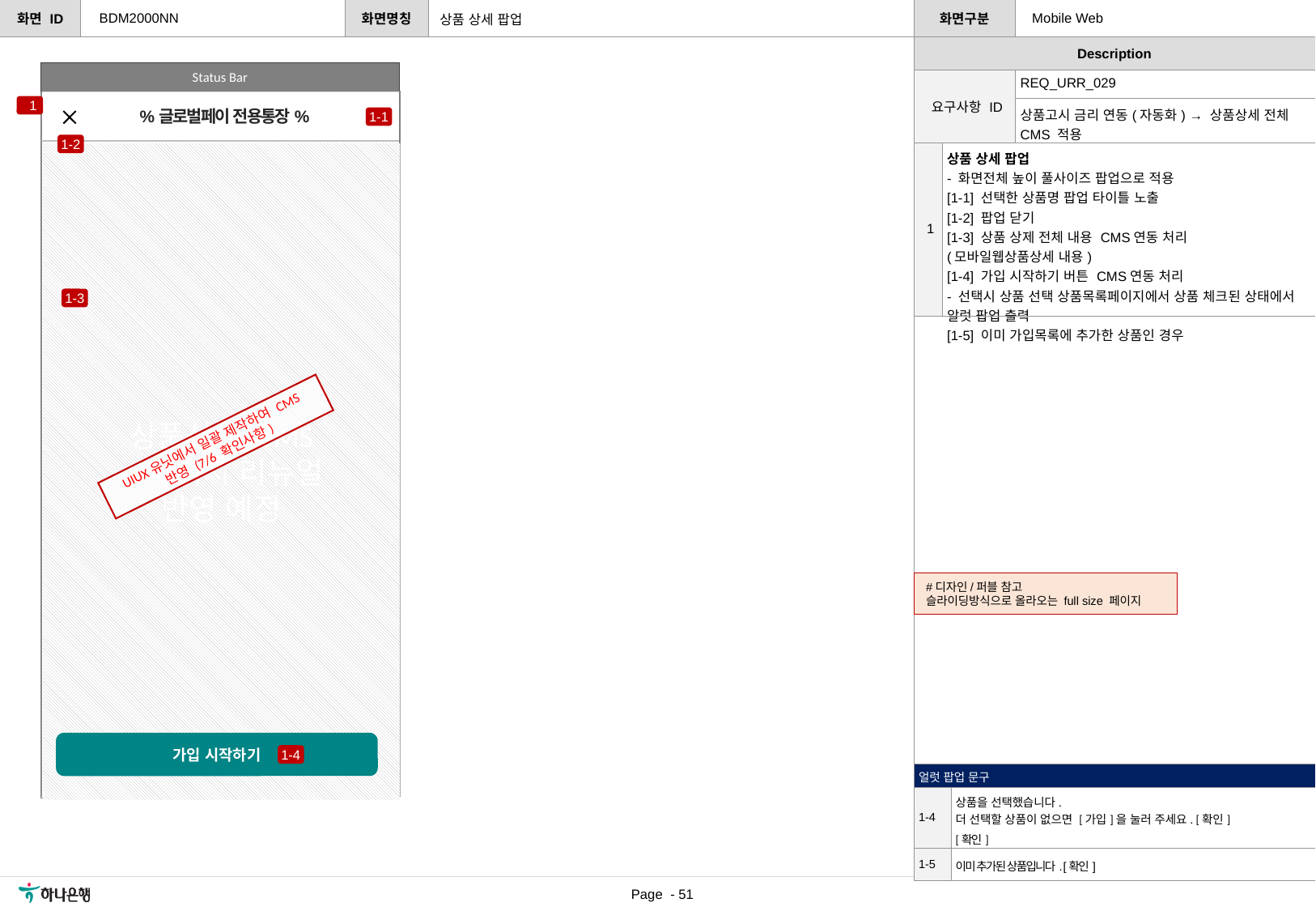

BDM2000NN
Mobile Web
상품 상세 팝업
Status Bar

| 요구사항 ID | REQ\_URR\_029 |
| --- | --- |
|  | 상품고시 금리 연동(자동화) → 상품상세 전체 CMS 적용 |

%글로벌페이 전용통장%
1
1-1
1-2
| 1 | 상품 상세 팝업 - 화면전체 높이 풀사이즈 팝업으로 적용 [1-1] 선택한 상품명 팝업 타이틀 노출 [1-2] 팝업 닫기 [1-3] 상품 상제 전체 내용 CMS연동 처리 (모바일웹상품상세 내용) [1-4] 가입 시작하기 버튼 CMS연동 처리 - 선택시 상품 선택 상품목록페이지에서 상품 체크된 상태에서 알럿 팝업 출력 [1-5] 이미 가입목록에 추가한 상품인 경우 |
| --- | --- |
상품상세 CMS
 – 페이지 리뉴얼
반영 예정
1-3
UIUX유닛에서 일괄 제작하여 CMS반영 (7/6 확인사항)
#디자인/퍼블 참고
슬라이딩방식으로 올라오는 full size 페이지
가입 시작하기
1-4
| 얼럿 팝업 문구 |  |
| --- | --- |
| 1-4 | 상품을 선택했습니다. 더 선택할 상품이 없으면 [가입]을 눌러 주세요. [확인] [확인] |
| 1-5 | 이미 추가된 상품입니다. [확인] |